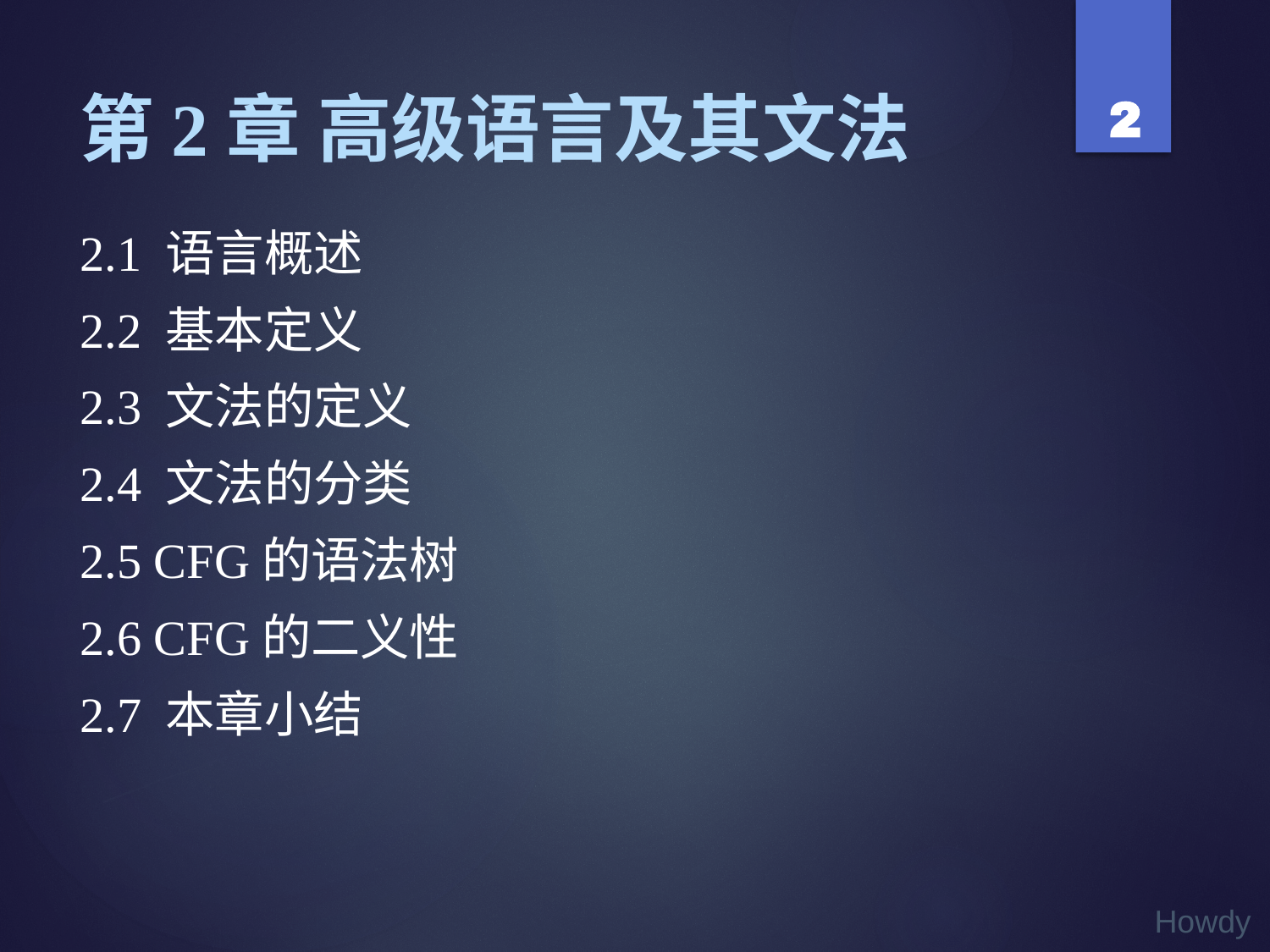

# 第2章 高级语言及其文法
2.1 语言概述
2.2 基本定义
2.3 文法的定义
2.4 文法的分类
2.5 CFG的语法树
2.6 CFG的二义性
2.7 本章小结